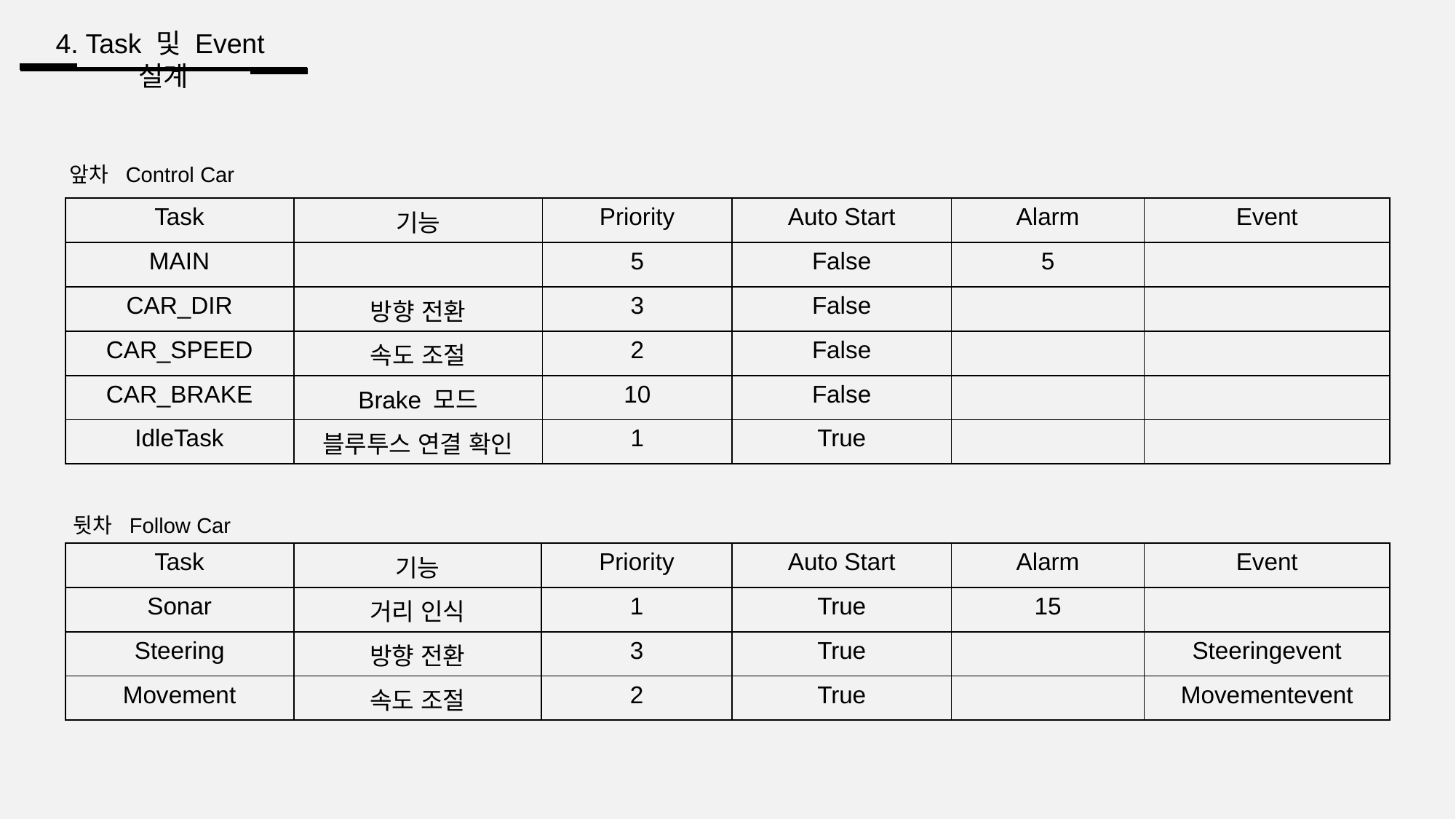

4. Task 및 Event설계

앞차  Control Car
| Task | 기능 | Priority | Auto Start | Alarm | Event |
| --- | --- | --- | --- | --- | --- |
| MAIN |  | 5 | False | 5 |  |
| CAR\_DIR | 방향 전환 | 3 | False |  |  |
| CAR\_SPEED | 속도 조절 | 2 | False |  |  |
| CAR\_BRAKE | Brake 모드 | 10 | False |  |  |
| IdleTask | 블루투스 연결 확인 | 1 | True |  |  |
뒷차  Follow Car
| Task | 기능 | Priority | Auto Start | Alarm | Event |
| --- | --- | --- | --- | --- | --- |
| Sonar | 거리 인식 | 1 | True | 15 |  |
| Steering | 방향 전환 | 3 | True |  | Steeringevent |
| Movement | 속도 조절 | 2 | True |  | Movementevent |